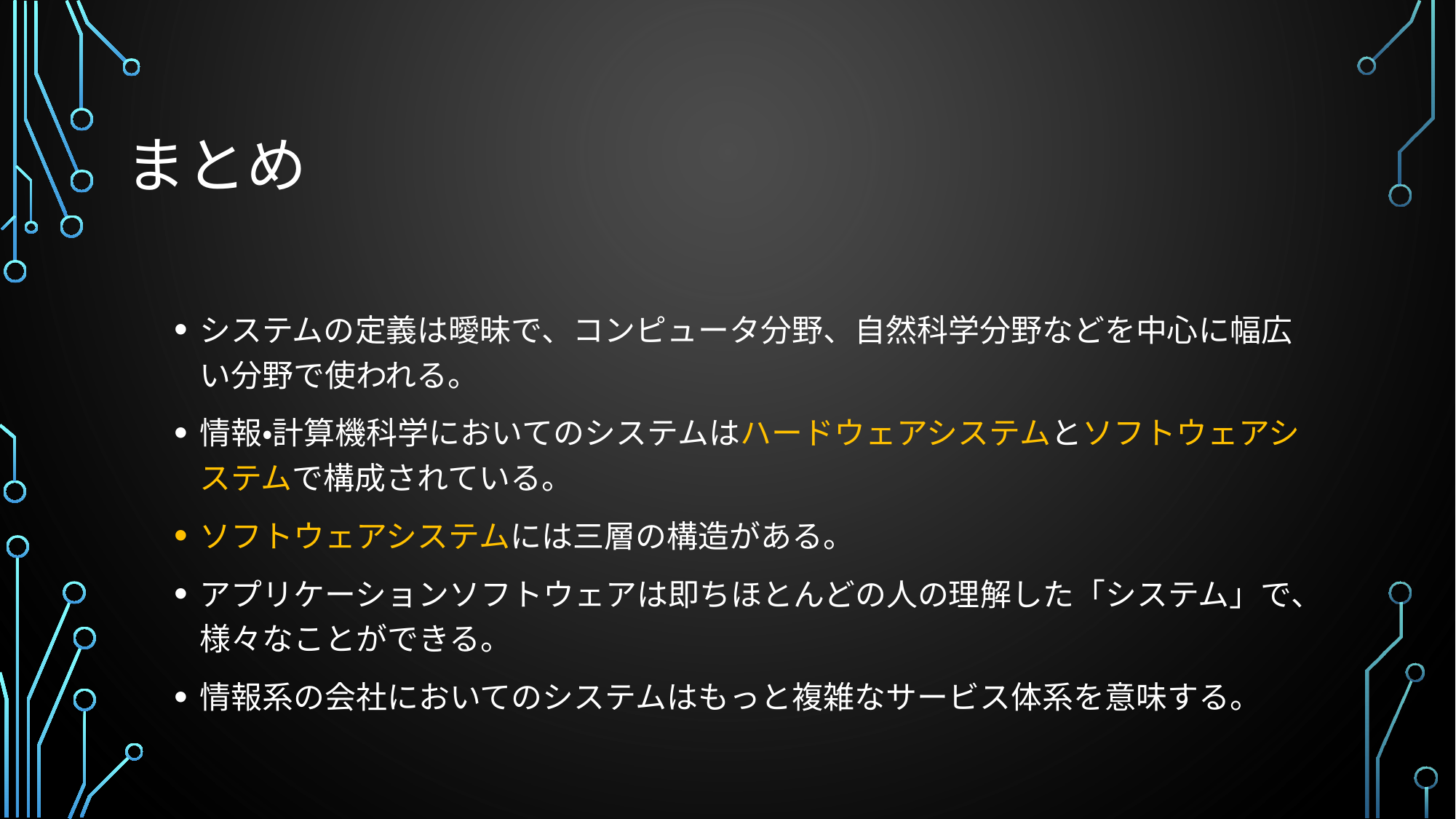

# まとめ
システムの定義は曖昧で、コンピュータ分野、自然科学分野などを中心に幅広い分野で使われる。
情報・計算機科学においてのシステムはハードウェアシステムとソフトウェアシステムで構成されている。
ソフトウェアシステムには三層の構造がある。
アプリケーションソフトウェアは即ちほとんどの人の理解した「システム」で、様々なことができる。
情報系の会社においてのシステムはもっと複雑なサービス体系を意味する。